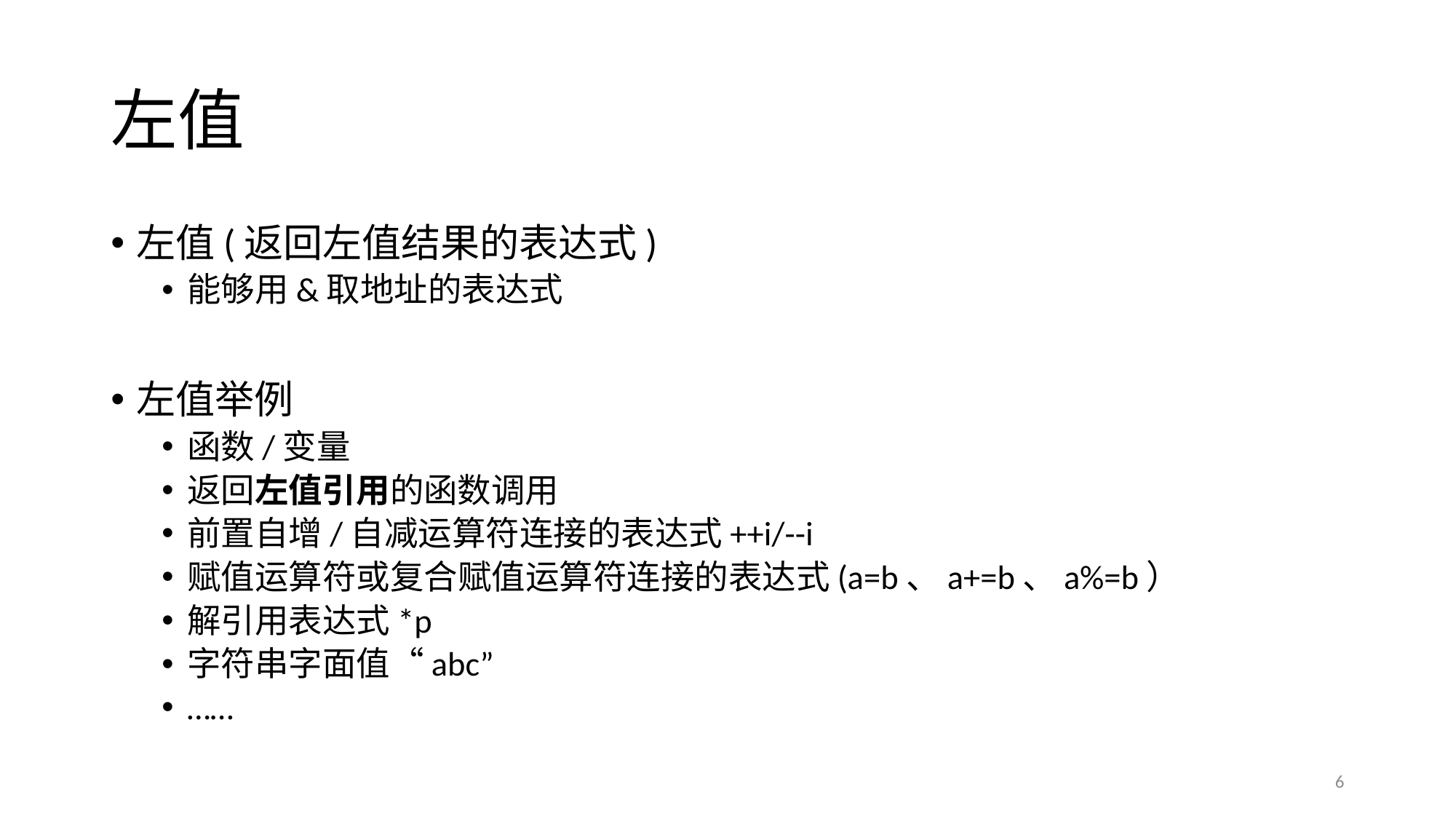

# 左值
左值(返回左值结果的表达式)
能够用&取地址的表达式

左值举例
函数/变量
返回左值引用的函数调用
前置自增/自减运算符连接的表达式++i/--i
赋值运算符或复合赋值运算符连接的表达式(a=b、a+=b、a%=b）
解引用表达式*p
字符串字面值“abc”
……
6